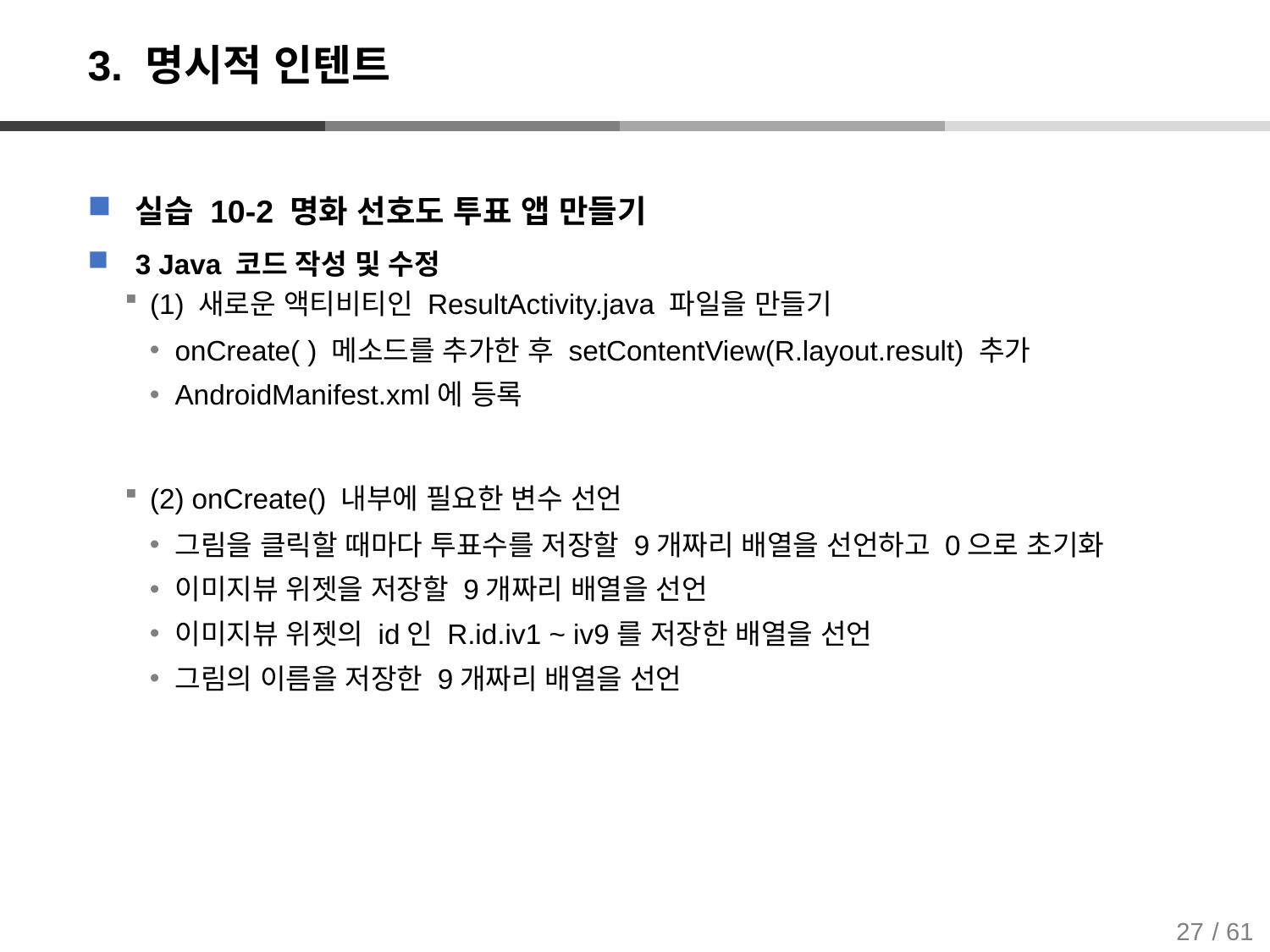

# 3. 명시적 인텐트
실습 10-2 명화 선호도 투표 앱 만들기
3 Java 코드 작성 및 수정
(1) 새로운 액티비티인 ResultActivity.java 파일을 만들기
onCreate( ) 메소드를 추가한 후 setContentView(R.layout.result) 추가
AndroidManifest.xml에 등록

(2) onCreate() 내부에 필요한 변수 선언
그림을 클릭할 때마다 투표수를 저장할 9개짜리 배열을 선언하고 0으로 초기화
이미지뷰 위젯을 저장할 9개짜리 배열을 선언
이미지뷰 위젯의 id인 R.id.iv1 ~ iv9를 저장한 배열을 선언
그림의 이름을 저장한 9개짜리 배열을 선언